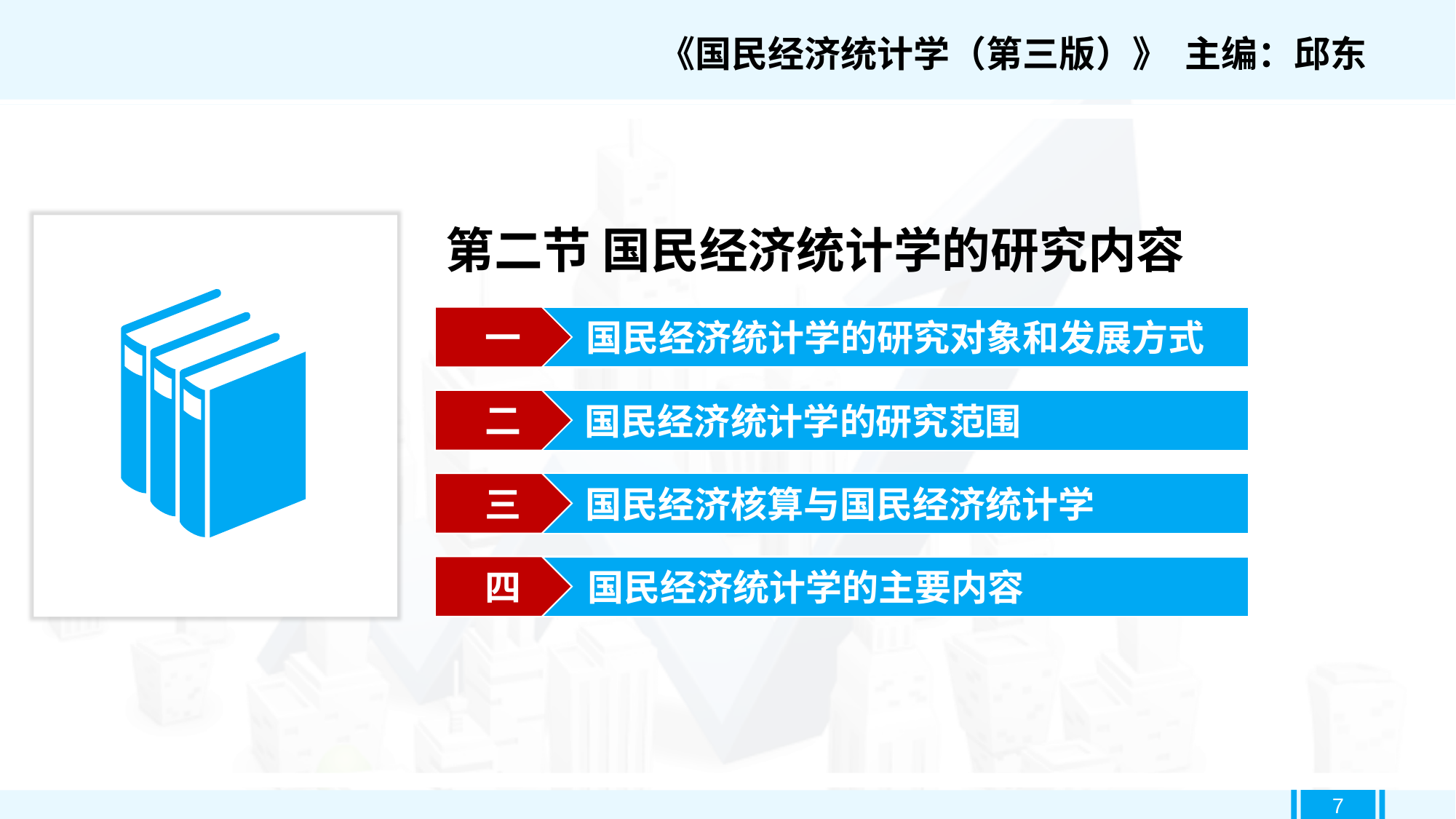

《国民经济统计学（第三版）》  主编：邱东
第二节 国民经济统计学的研究内容

一

国民经济统计学的研究对象和发展方式

二

国民经济统计学的研究范围

三

国民经济核算与国民经济统计学

四

国民经济统计学的主要内容

7